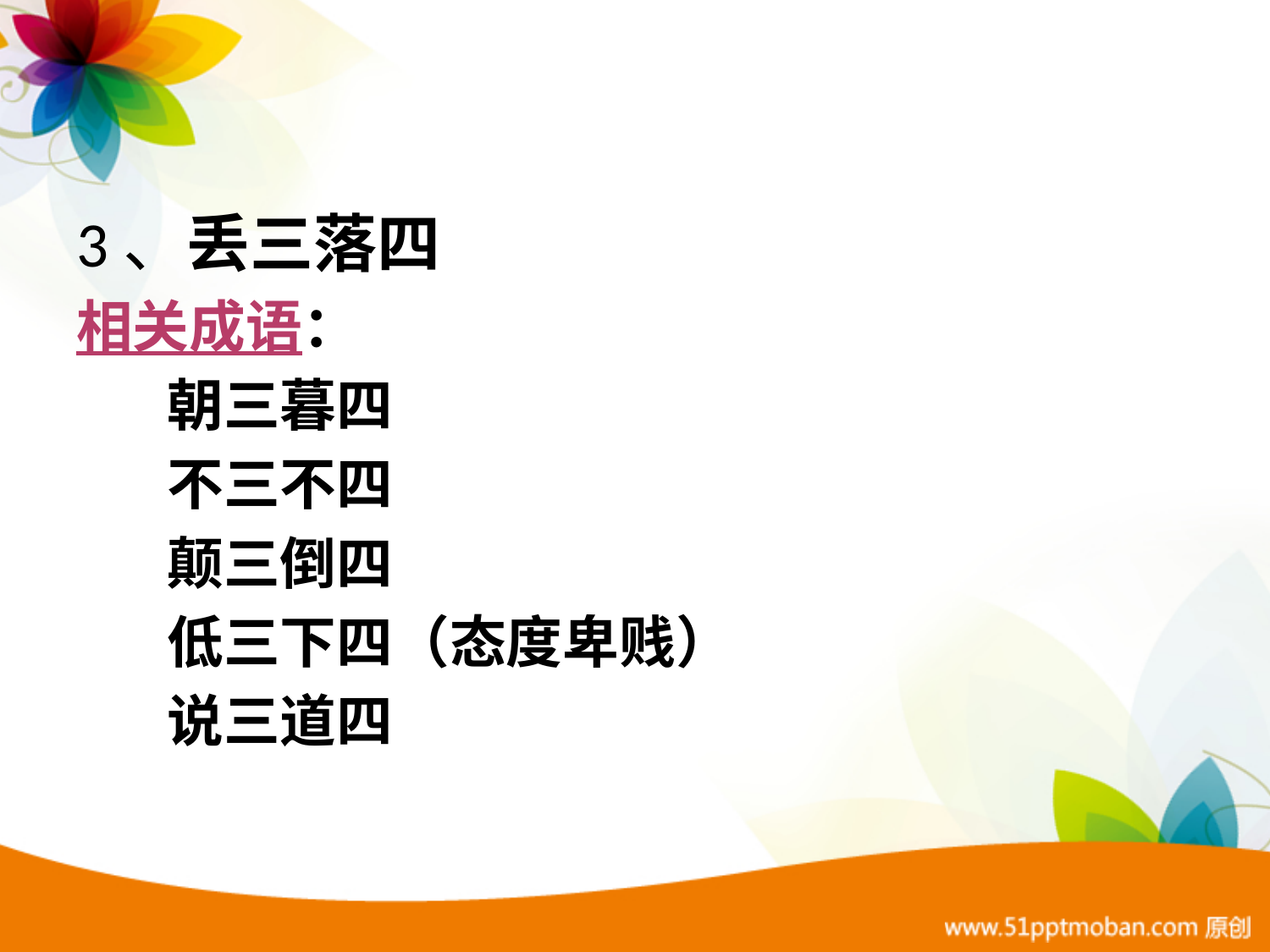

#
3、丢三落四
相关成语：
      朝三暮四
      不三不四
      颠三倒四
      低三下四（态度卑贱）
      说三道四